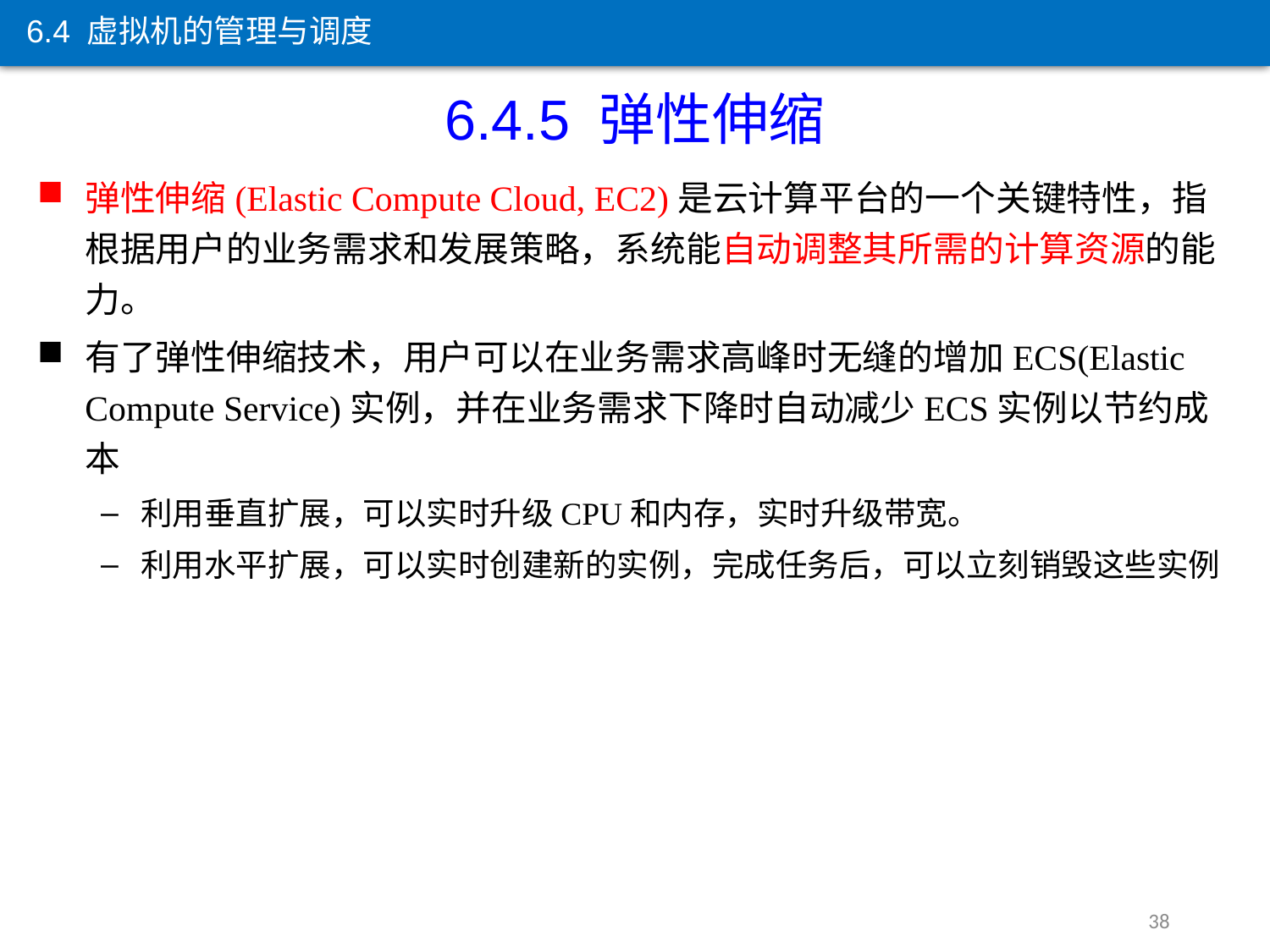

6.4 虚拟机的管理与调度
6.4.5 弹性伸缩
弹性伸缩(Elastic Compute Cloud, EC2)是云计算平台的一个关键特性，指根据用户的业务需求和发展策略，系统能自动调整其所需的计算资源的能力。
有了弹性伸缩技术，用户可以在业务需求高峰时无缝的增加ECS(Elastic Compute Service)实例，并在业务需求下降时自动减少ECS实例以节约成本
利用垂直扩展，可以实时升级CPU和内存，实时升级带宽。
利用水平扩展，可以实时创建新的实例，完成任务后，可以立刻销毁这些实例
38